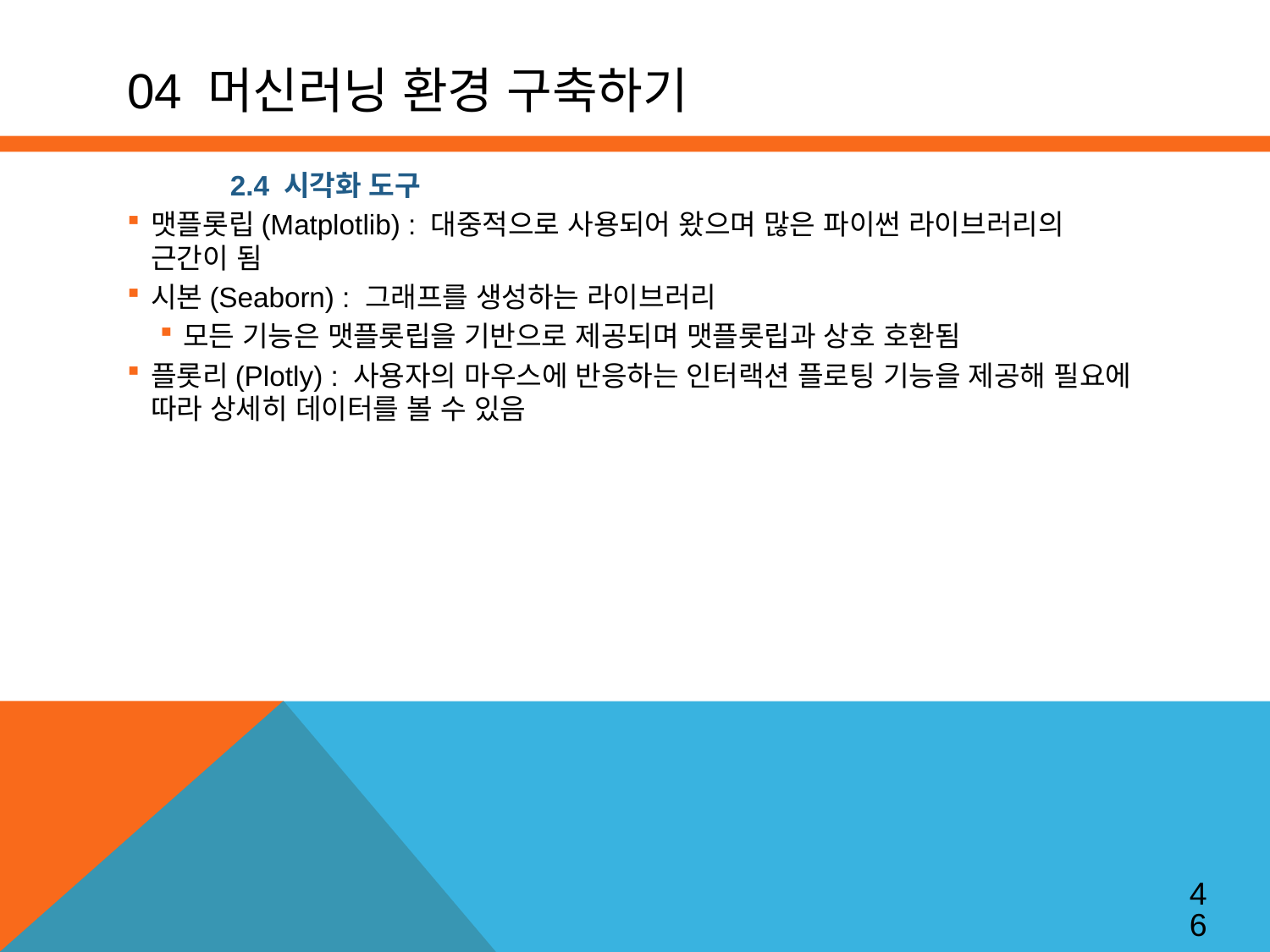

# 04 머신러닝 환경 구축하기
2.4 시각화 도구
맷플롯립(Matplotlib) : 대중적으로 사용되어 왔으며 많은 파이썬 라이브러리의 근간이 됨
시본(Seaborn) : 그래프를 생성하는 라이브러리
모든 기능은 맷플롯립을 기반으로 제공되며 맷플롯립과 상호 호환됨
플롯리(Plotly) : 사용자의 마우스에 반응하는 인터랙션 플로팅 기능을 제공해 필요에 따라 상세히 데이터를 볼 수 있음
46